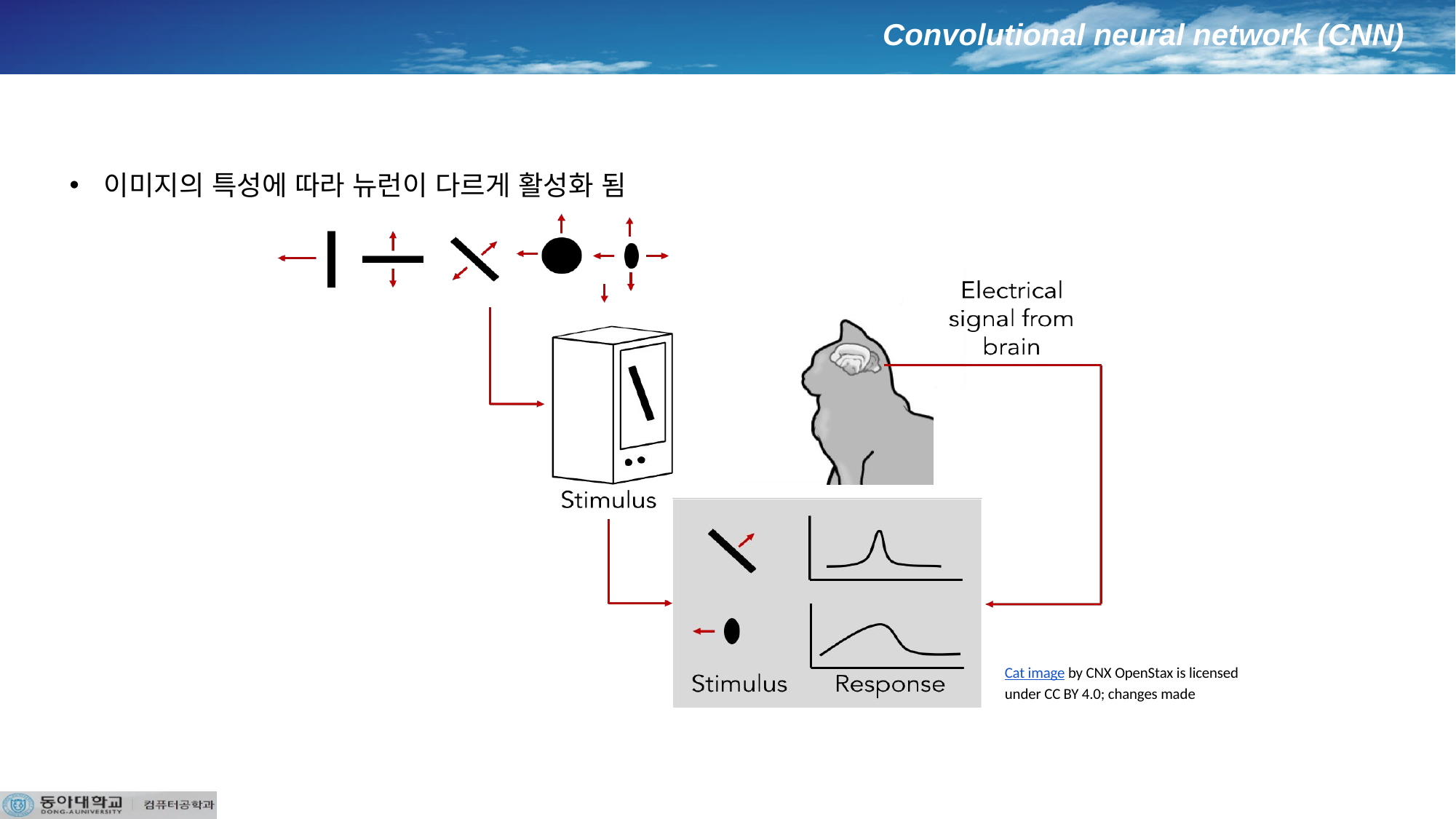

Convolutional neural network (CNN)
 Overview
이미지의 특성에 따라 뉴런이 다르게 활성화 됨

Cat image by CNX OpenStax is licensed  under CC BY 4.0; changes made